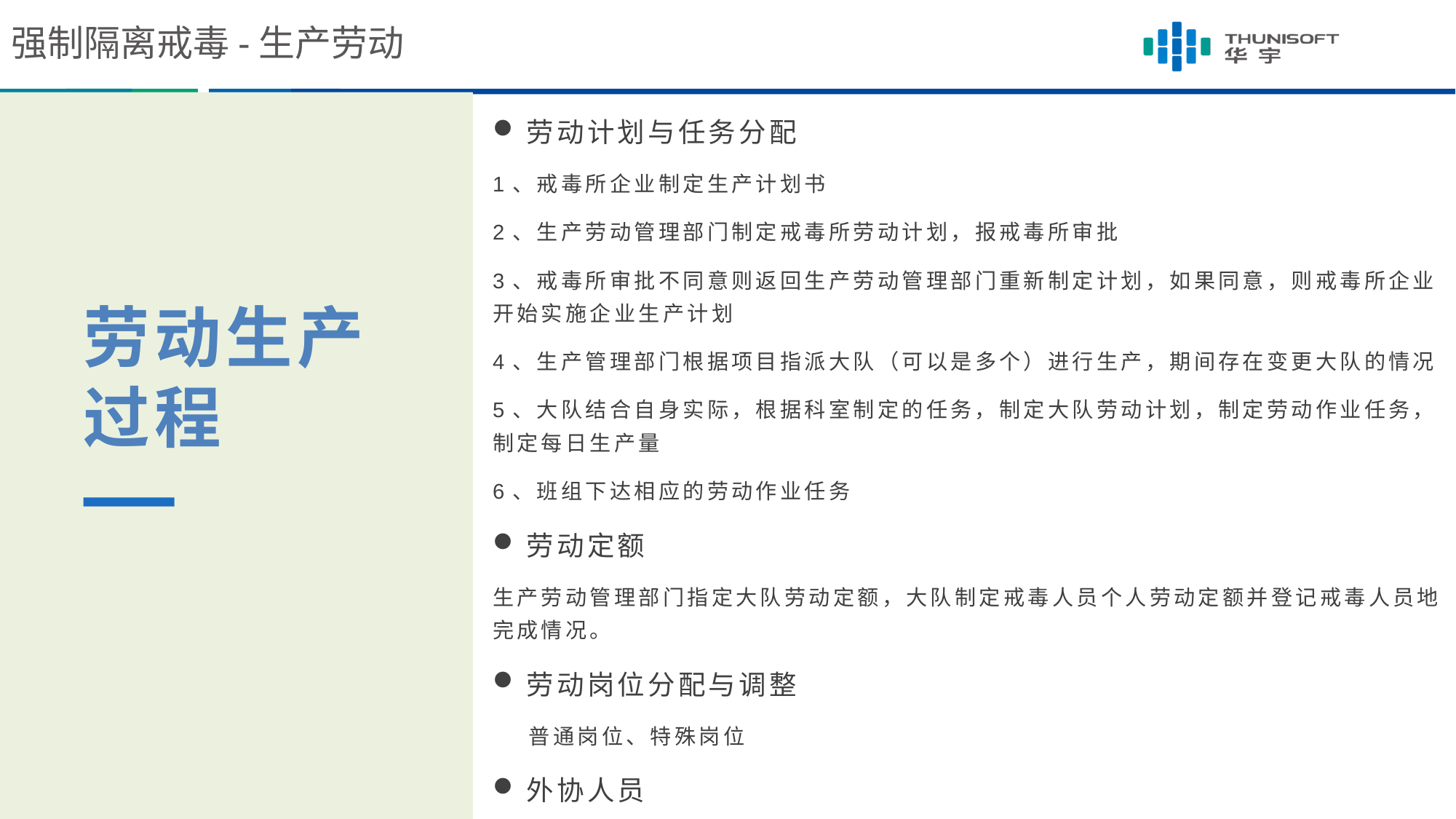

强制隔离戒毒-生产劳动

劳动计划与任务分配
1、戒毒所企业制定生产计划书
2、生产劳动管理部门制定戒毒所劳动计划，报戒毒所审批
3、戒毒所审批不同意则返回生产劳动管理部门重新制定计划，如果同意，则戒毒所企业开始实施企业生产计划
4、生产管理部门根据项目指派大队（可以是多个）进行生产，期间存在变更大队的情况
5、大队结合自身实际，根据科室制定的任务，制定大队劳动计划，制定劳动作业任务，制定每日生产量
6、班组下达相应的劳动作业任务
劳动定额
生产劳动管理部门指定大队劳动定额，大队制定戒毒人员个人劳动定额并登记戒毒人员地完成情况。
劳动岗位分配与调整
    普通岗位、特殊岗位
外协人员
劳动生产过程

94